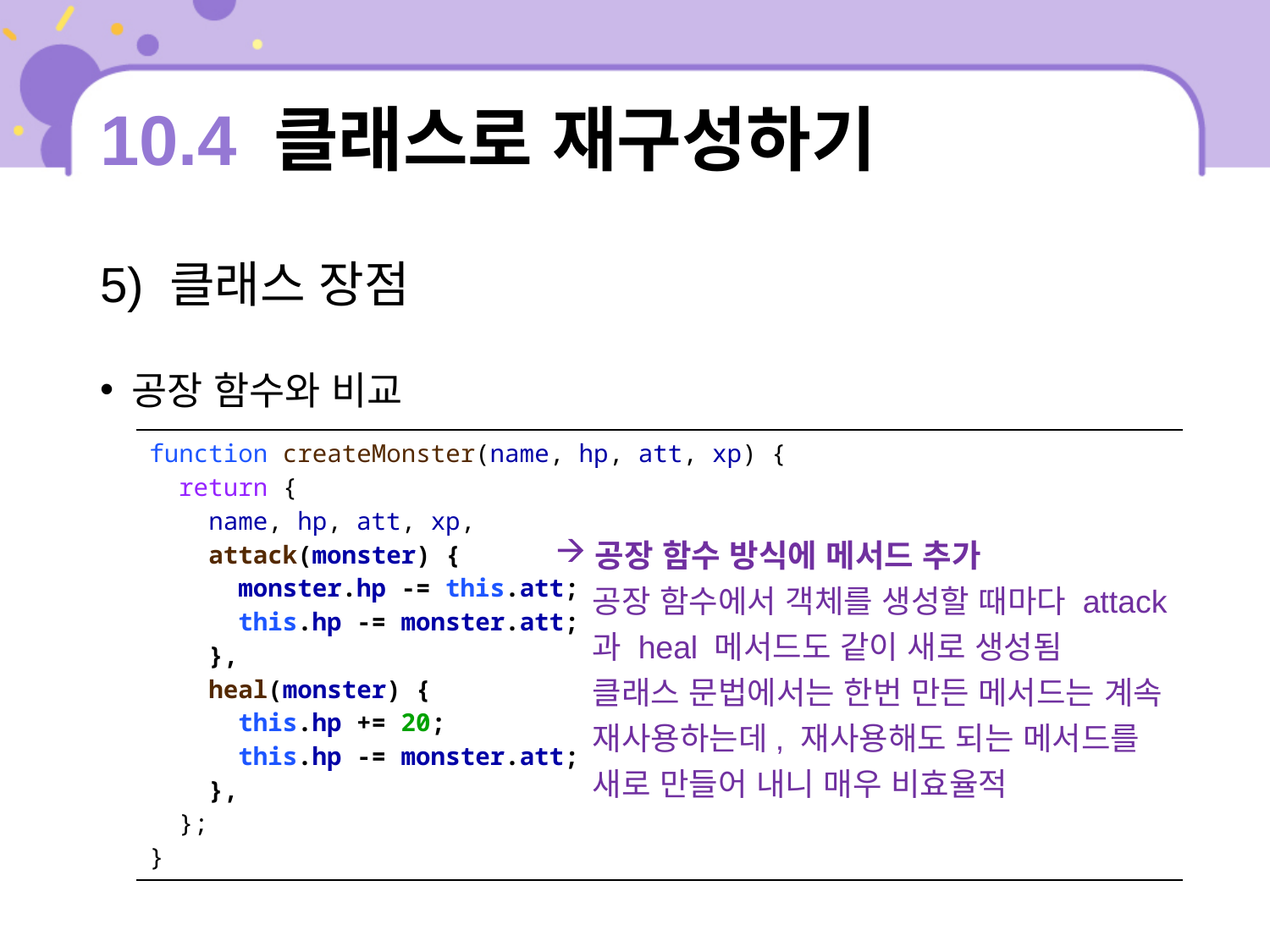

# 10.4 클래스로 재구성하기
5) 클래스 장점
공장 함수와 비교
| function createMonster(name, hp, att, xp) { return { name, hp, att, xp, attack(monster) { monster.hp -= this.att; this.hp -= monster.att; }, heal(monster) { this.hp += 20; this.hp -= monster.att; }, }; } |
| --- |
공장 함수 방식에 메서드 추가
공장 함수에서 객체를 생성할 때마다 attack과 heal 메서드도 같이 새로 생성됨
클래스 문법에서는 한번 만든 메서드는 계속 재사용하는데, 재사용해도 되는 메서드를 새로 만들어 내니 매우 비효율적